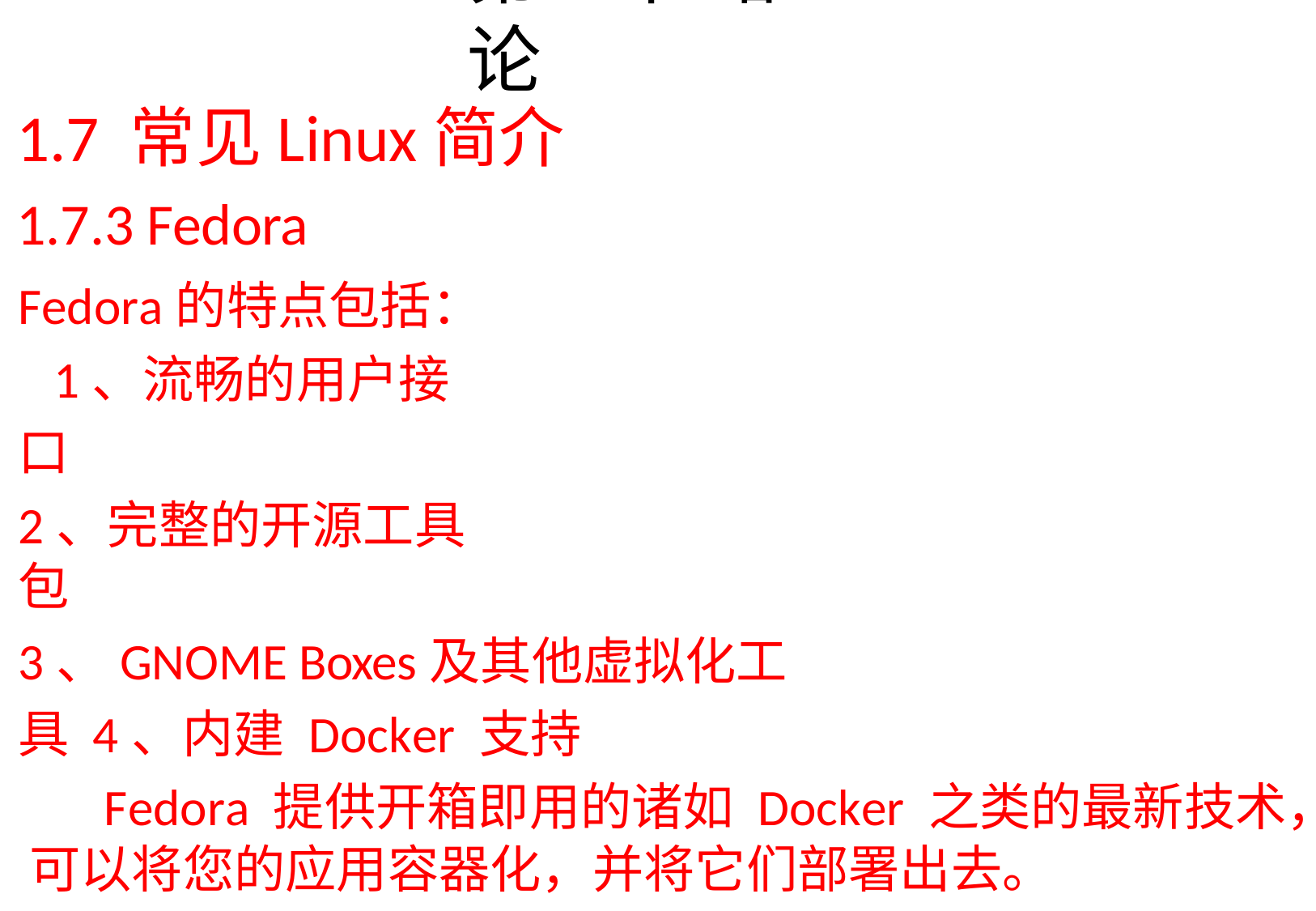

# 第1章 绪论
1.7 常见Linux简介
1.7.3 Fedora
Fedora的特点包括：  1、流畅的用户接口
2、完整的开源工具包
3、GNOME Boxes及其他虚拟化工具 4、内建 Docker 支持
Fedora 提供开箱即用的诸如 Docker 之类的最新技术， 可以将您的应用容器化，并将它们部署出去。